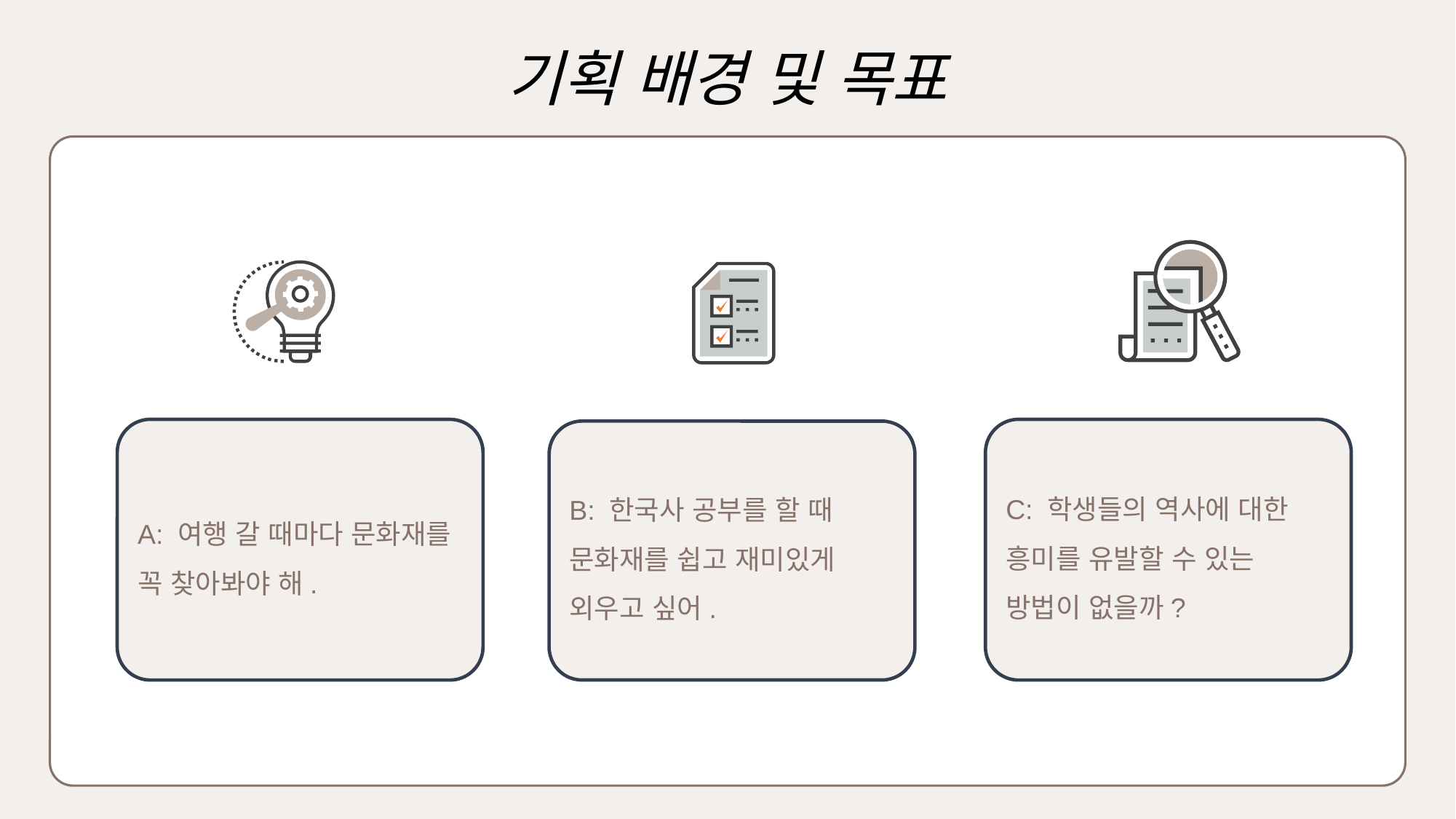

기획 배경 및 목표

A: 여행 갈 때마다 문화재를 꼭 찾아봐야 해.
C: 학생들의 역사에 대한 흥미를 유발할 수 있는 방법이 없을까?
B: 한국사 공부를 할 때 문화재를 쉽고 재미있게 외우고 싶어.